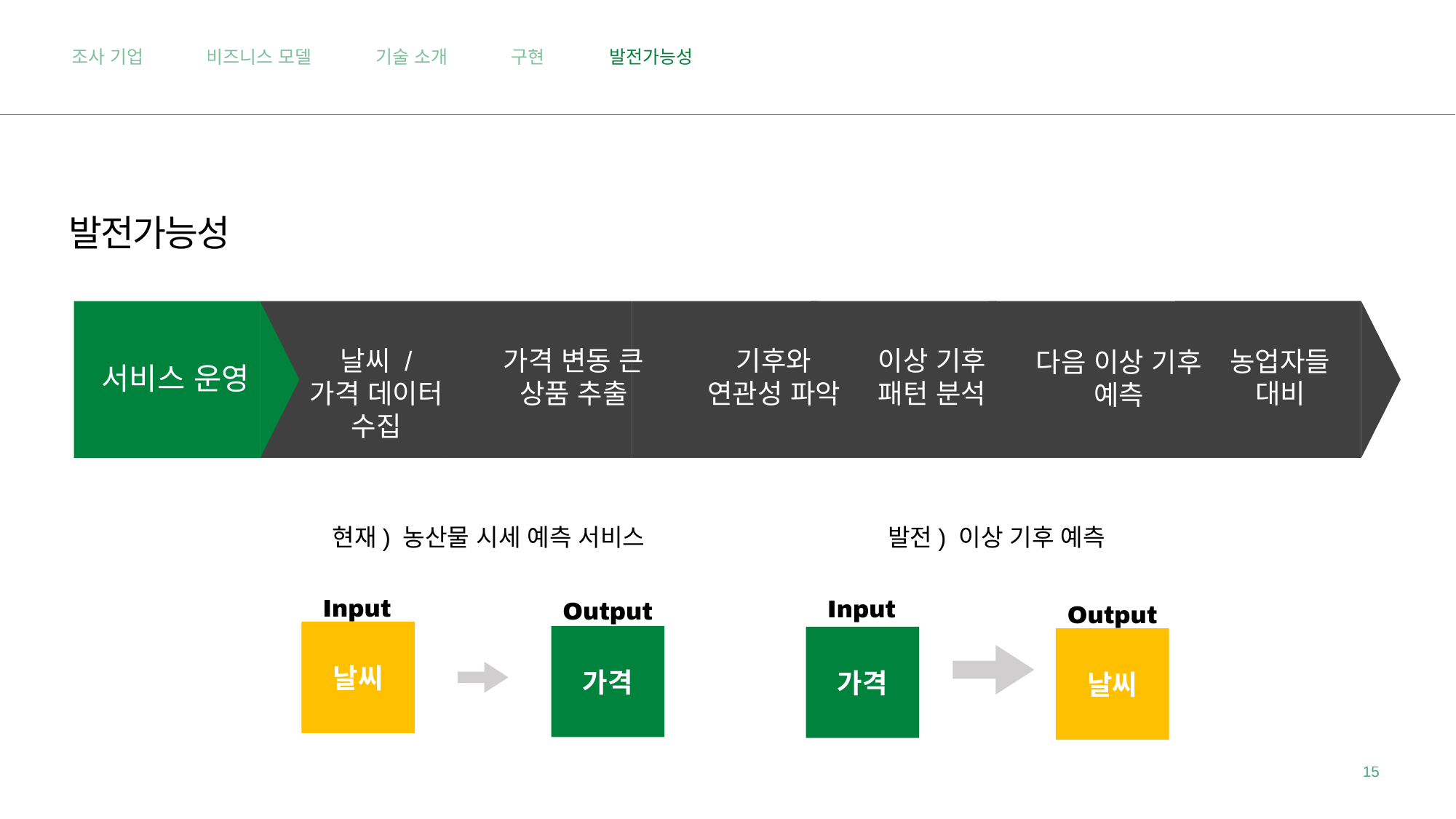

비즈니스 모델
조사 기업
기술 소개
구현
발전가능성
발전가능성

날씨 / 가격 데이터 수집
가격 변동 큰 상품 추출
기후와 연관성 파악
이상 기후 패턴 분석
농업자들 대비
다음 이상 기후 예측
서비스 운영
현재) 농산물 시세 예측 서비스
발전) 이상 기후 예측
Input
Input
Output
Output
날씨
가격
가격
날씨

15